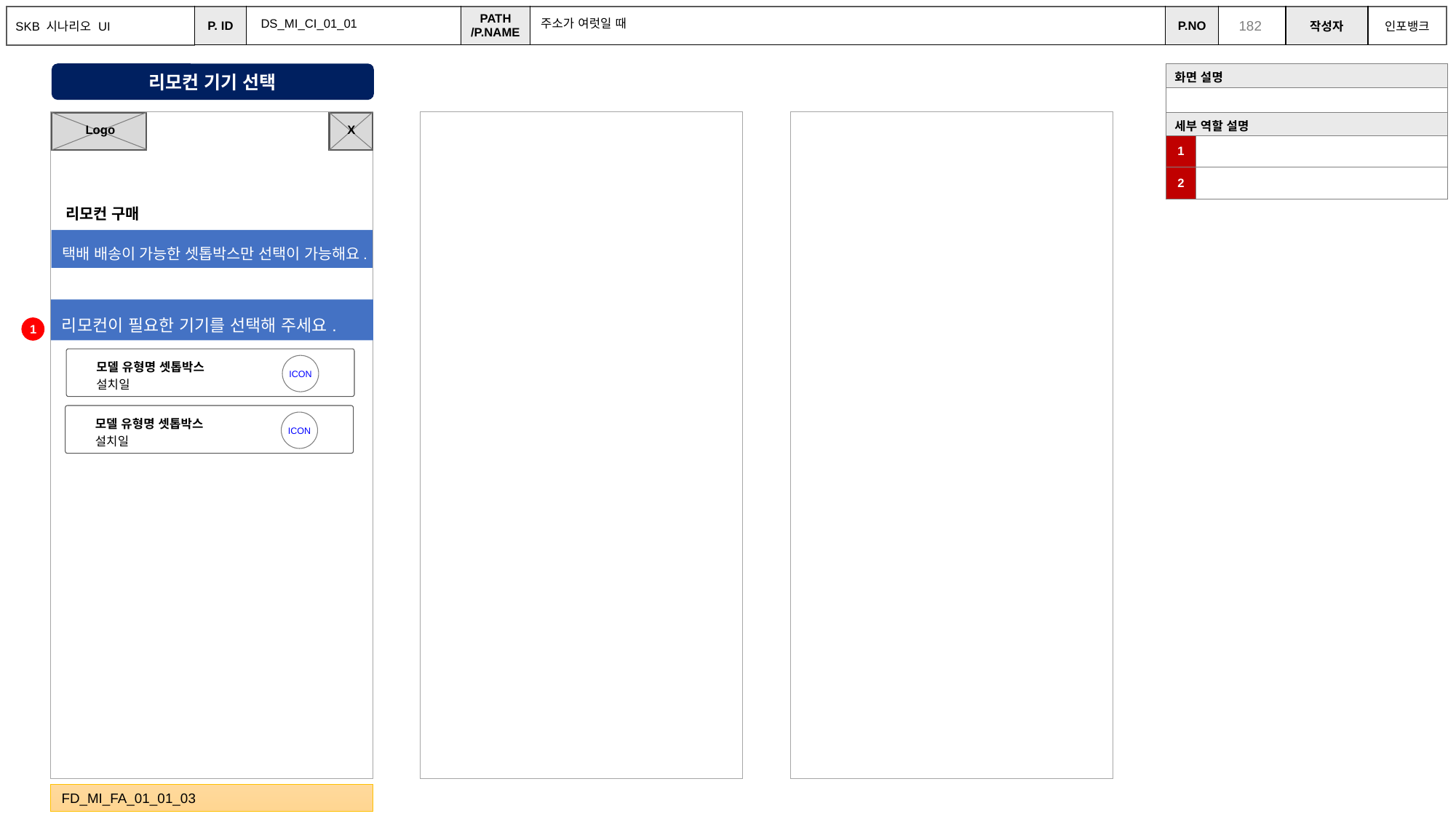

DS_MI_CI_01_01
주소가 여럿일 때
리모컨 기기 선택
| 화면 설명 |  |
| --- | --- |
|  |  |
| 세부 역할 설명 |  |
| 1 |  |
| 2 |  |

X

Logo
리모컨 구매
택배 배송이 가능한 셋톱박스만 선택이 가능해요.
리모컨이 필요한 기기를 선택해 주세요.
1
모델 유형명 셋톱박스
설치일

ICON
모델 유형명 셋톱박스
설치일

ICON
FD_MI_FA_01_01_03